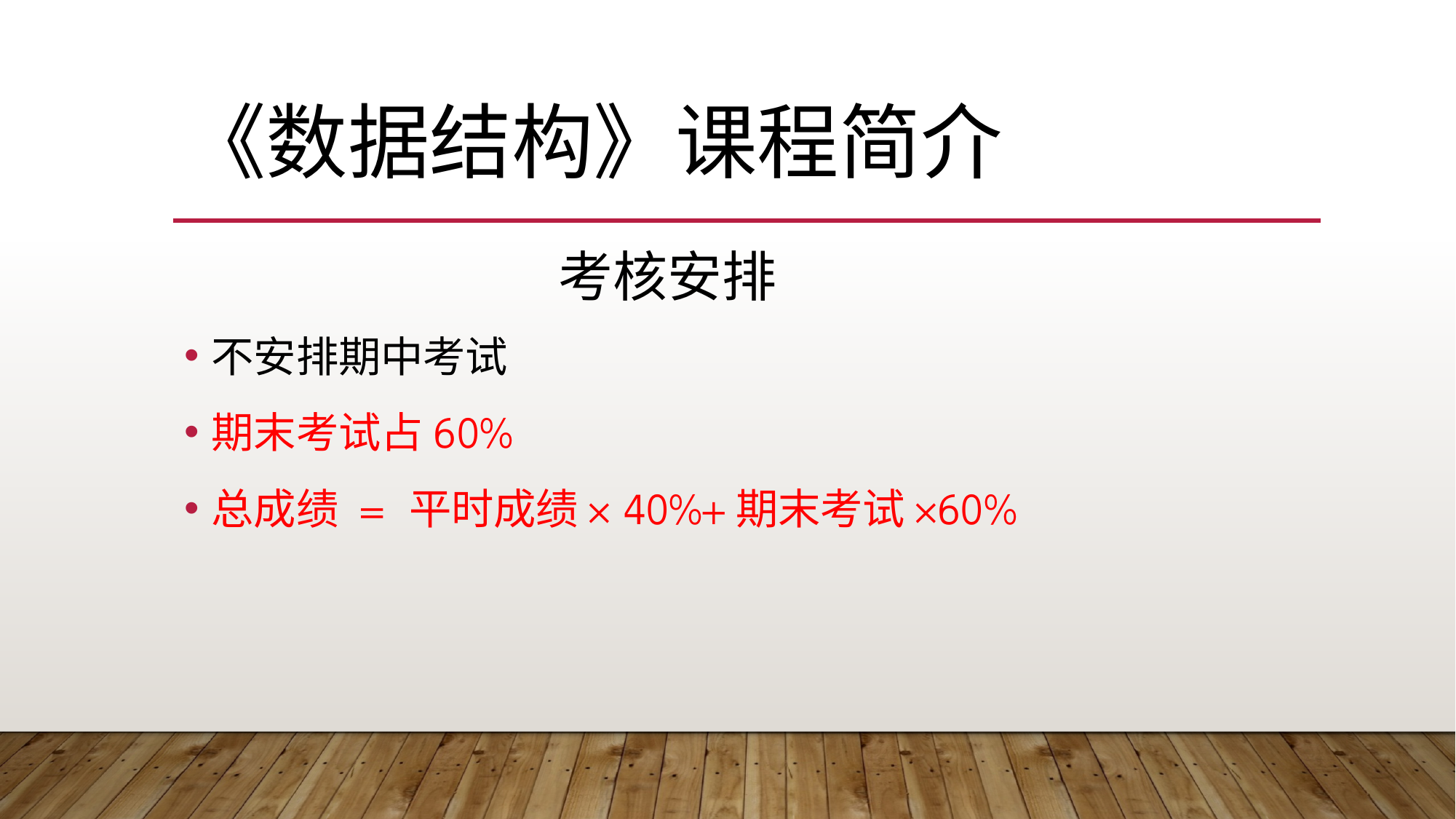

# 《数据结构》课程简介
考核安排
不安排期中考试
期末考试占60%
总成绩 = 平时成绩× 40%+期末考试×60%